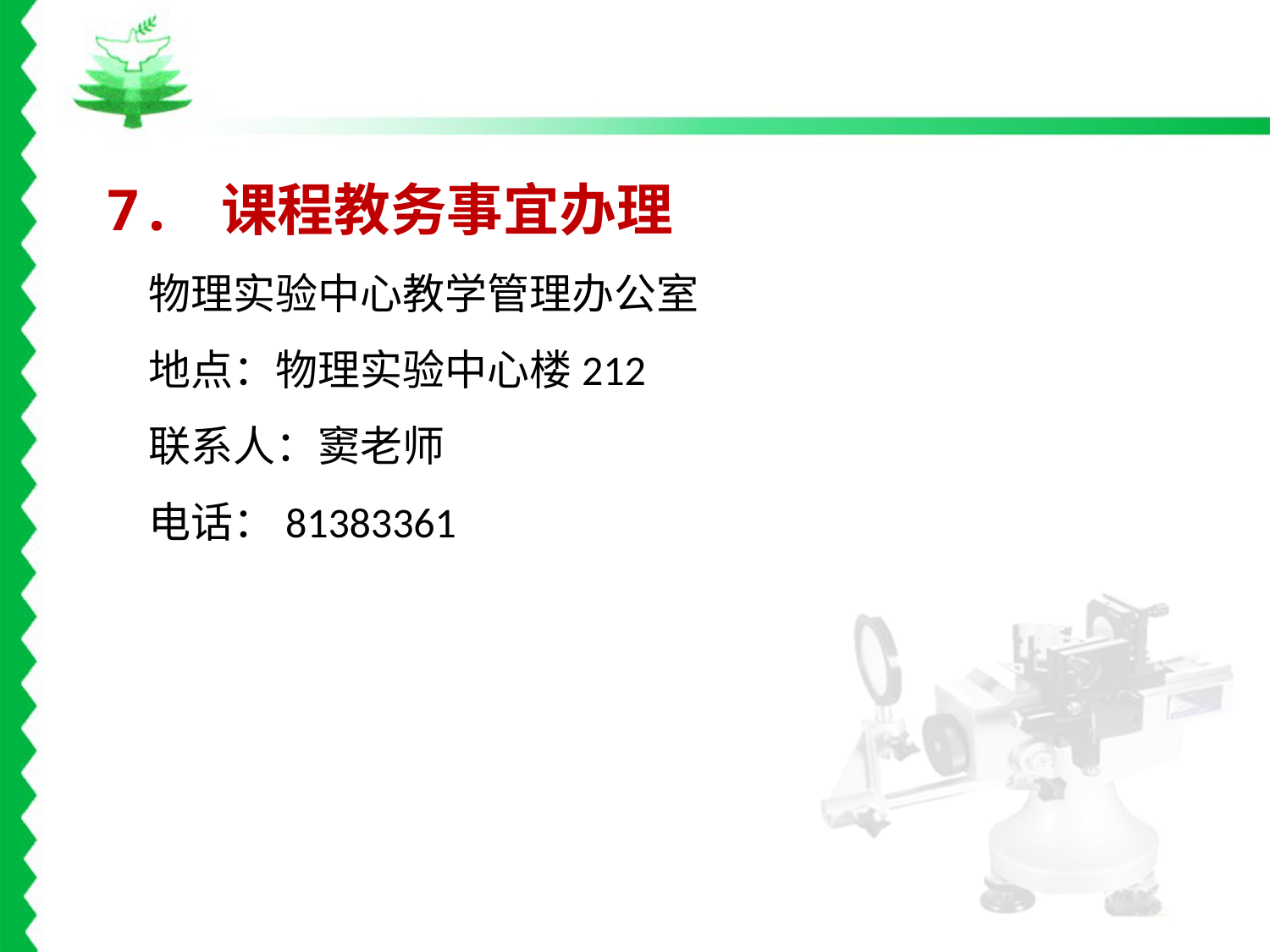

7. 课程教务事宜办理
物理实验中心教学管理办公室
地点：物理实验中心楼212
联系人：窦老师
电话：81383361